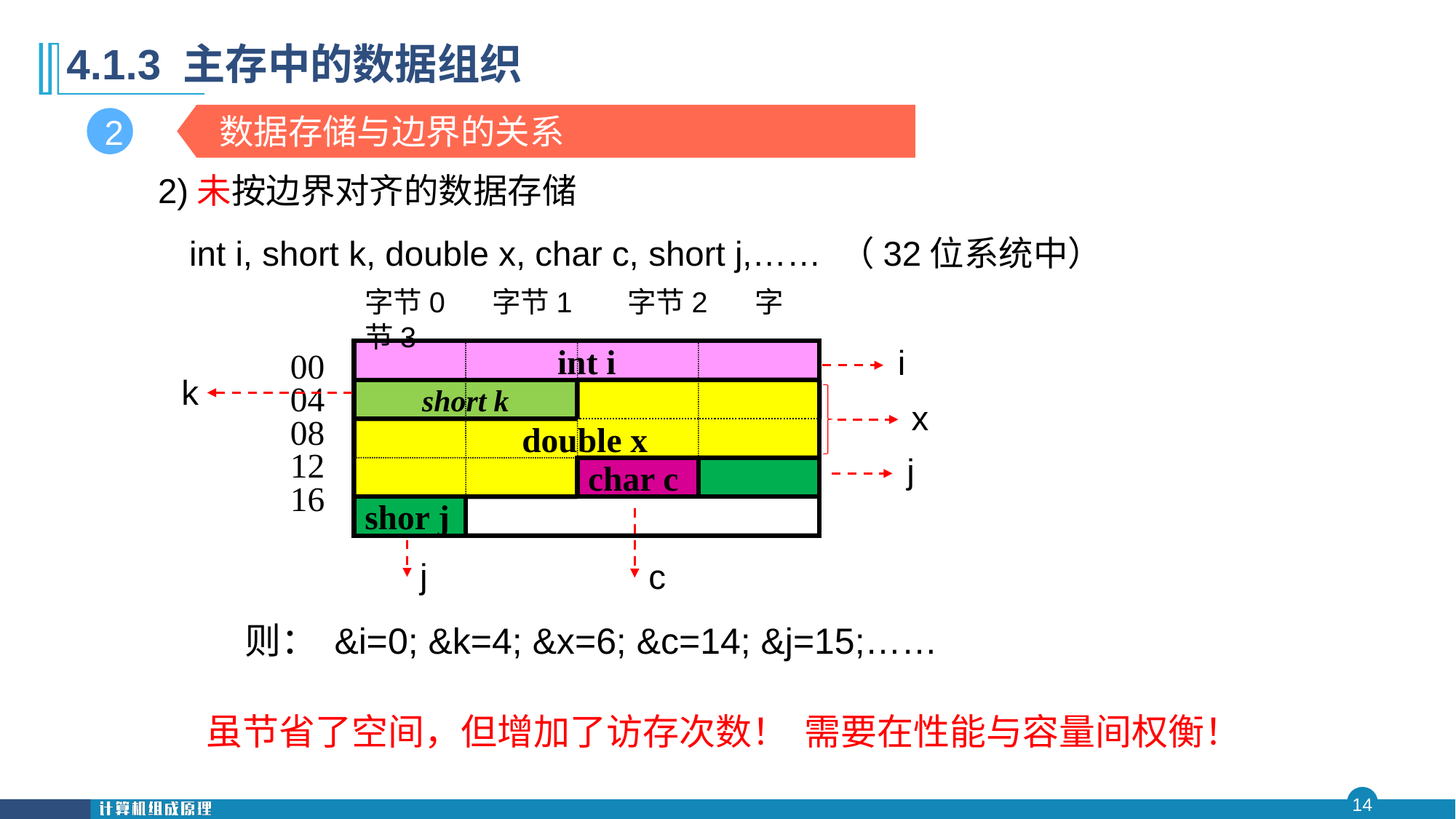

第四 章
# 4.1.3 主存中的数据组织
数据存储与边界的关系

2
2)未按边界对齐的数据存储
 int i, short k, double x, char c, short j,…… （32位系统中）
字节0     字节1      字节2     字节3
int i

0004081216
short k

                  double x

char c

shor j

i
k

x
j
c
j
 则： &i=0; &k=4; &x=6; &c=14; &j=15;……
虽节省了空间，但增加了访存次数！  需要在性能与容量间权衡！